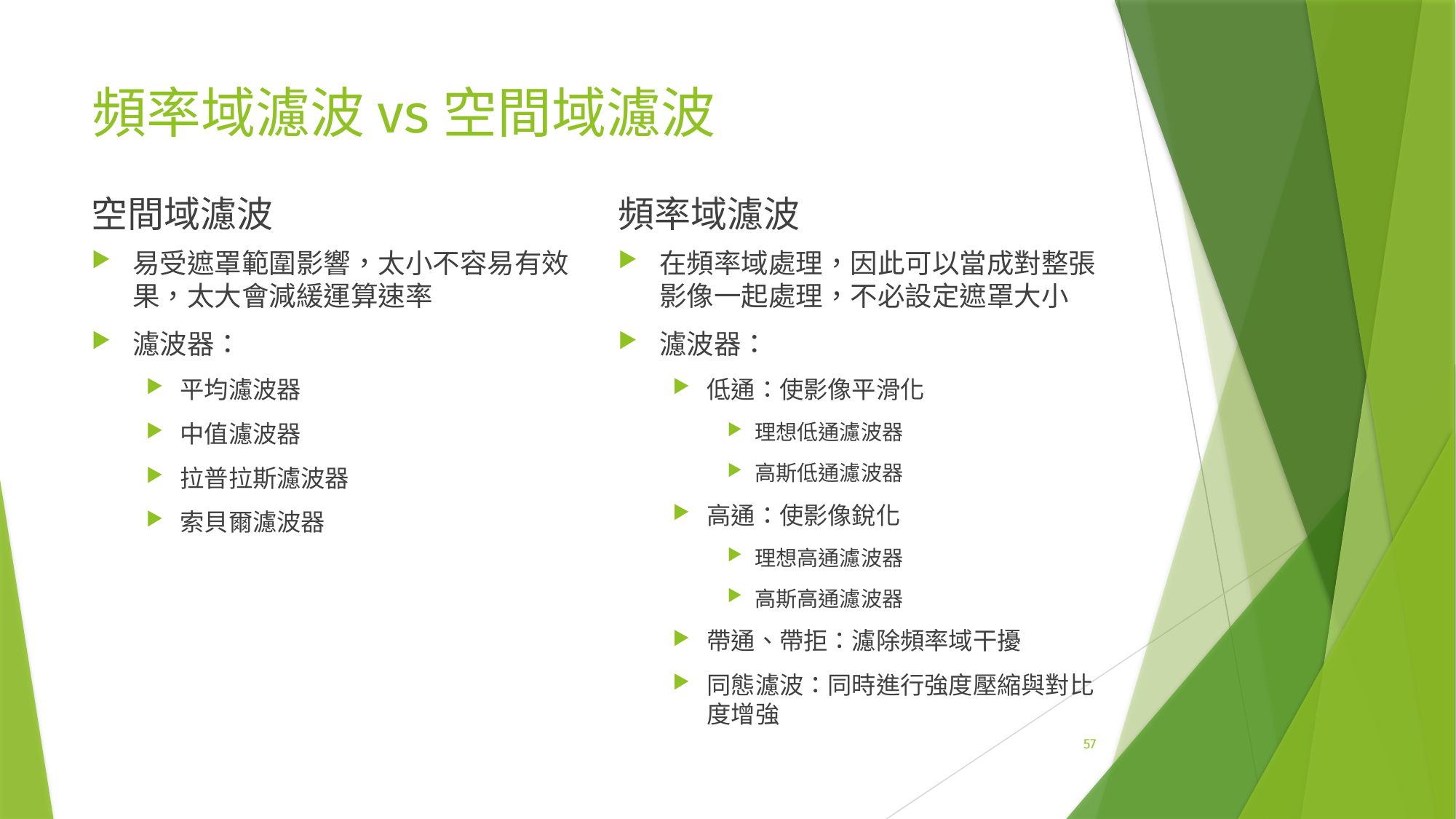

# 頻率域濾波vs空間域濾波
空間域濾波
頻率域濾波
易受遮罩範圍影響，太小不容易有效果，太大會減緩運算速率
濾波器：
平均濾波器
中值濾波器
拉普拉斯濾波器
索貝爾濾波器

在頻率域處理，因此可以當成對整張影像一起處理，不必設定遮罩大小
濾波器：
低通：使影像平滑化
理想低通濾波器
高斯低通濾波器
高通：使影像銳化
理想高通濾波器
高斯高通濾波器
帶通、帶拒：濾除頻率域干擾
同態濾波：同時進行強度壓縮與對比度增強

57